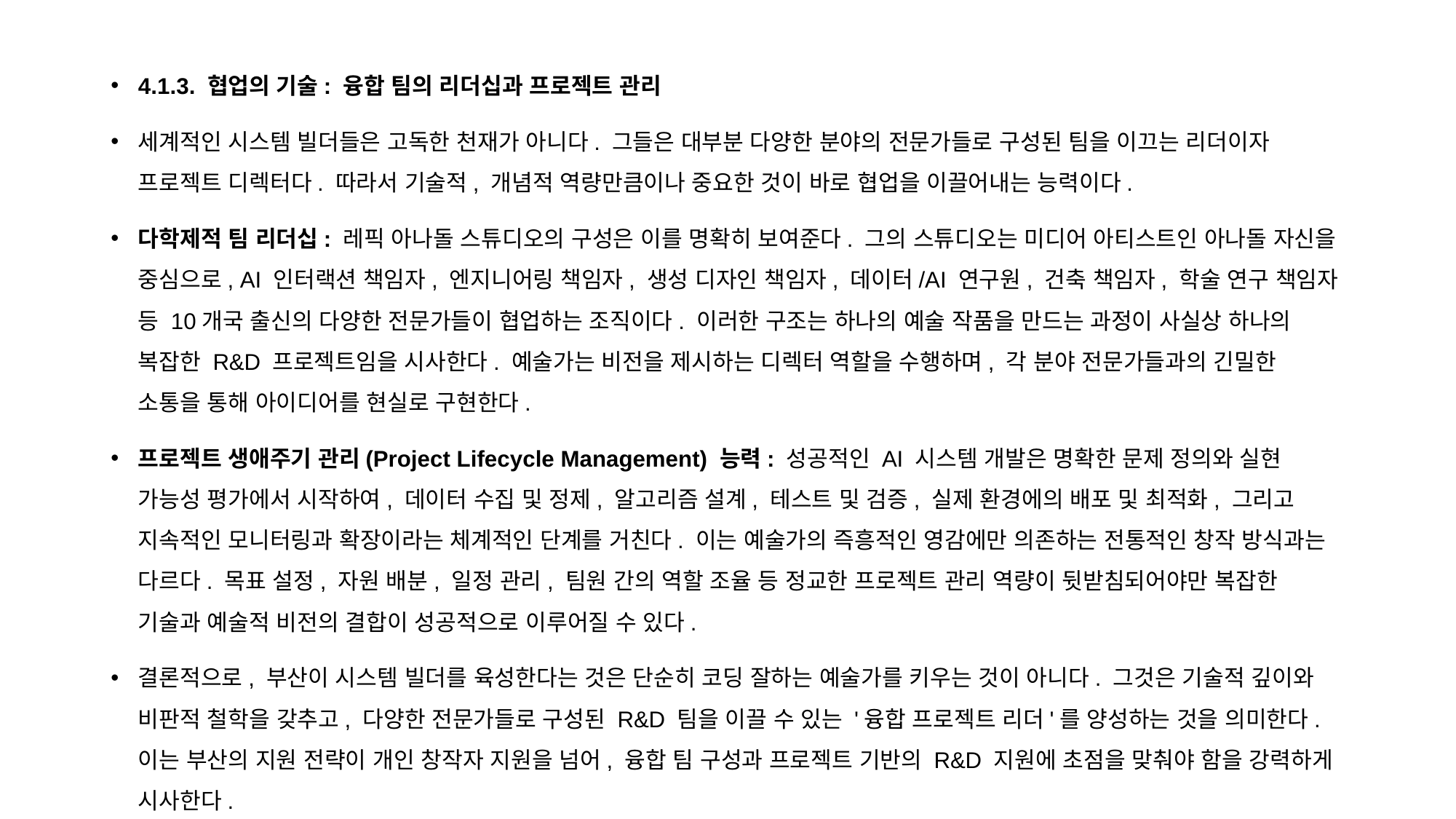

4.1.3. 협업의 기술: 융합 팀의 리더십과 프로젝트 관리
세계적인 시스템 빌더들은 고독한 천재가 아니다. 그들은 대부분 다양한 분야의 전문가들로 구성된 팀을 이끄는 리더이자 프로젝트 디렉터다. 따라서 기술적, 개념적 역량만큼이나 중요한 것이 바로 협업을 이끌어내는 능력이다.
다학제적 팀 리더십: 레픽 아나돌 스튜디오의 구성은 이를 명확히 보여준다. 그의 스튜디오는 미디어 아티스트인 아나돌 자신을 중심으로, AI 인터랙션 책임자, 엔지니어링 책임자, 생성 디자인 책임자, 데이터/AI 연구원, 건축 책임자, 학술 연구 책임자 등 10개국 출신의 다양한 전문가들이 협업하는 조직이다. 이러한 구조는 하나의 예술 작품을 만드는 과정이 사실상 하나의 복잡한 R&D 프로젝트임을 시사한다. 예술가는 비전을 제시하는 디렉터 역할을 수행하며, 각 분야 전문가들과의 긴밀한 소통을 통해 아이디어를 현실로 구현한다.
프로젝트 생애주기 관리(Project Lifecycle Management) 능력: 성공적인 AI 시스템 개발은 명확한 문제 정의와 실현 가능성 평가에서 시작하여, 데이터 수집 및 정제, 알고리즘 설계, 테스트 및 검증, 실제 환경에의 배포 및 최적화, 그리고 지속적인 모니터링과 확장이라는 체계적인 단계를 거친다. 이는 예술가의 즉흥적인 영감에만 의존하는 전통적인 창작 방식과는 다르다. 목표 설정, 자원 배분, 일정 관리, 팀원 간의 역할 조율 등 정교한 프로젝트 관리 역량이 뒷받침되어야만 복잡한 기술과 예술적 비전의 결합이 성공적으로 이루어질 수 있다.
결론적으로, 부산이 시스템 빌더를 육성한다는 것은 단순히 코딩 잘하는 예술가를 키우는 것이 아니다. 그것은 기술적 깊이와 비판적 철학을 갖추고, 다양한 전문가들로 구성된 R&D 팀을 이끌 수 있는 '융합 프로젝트 리더'를 양성하는 것을 의미한다. 이는 부산의 지원 전략이 개인 창작자 지원을 넘어, 융합 팀 구성과 프로젝트 기반의 R&D 지원에 초점을 맞춰야 함을 강력하게 시사한다.